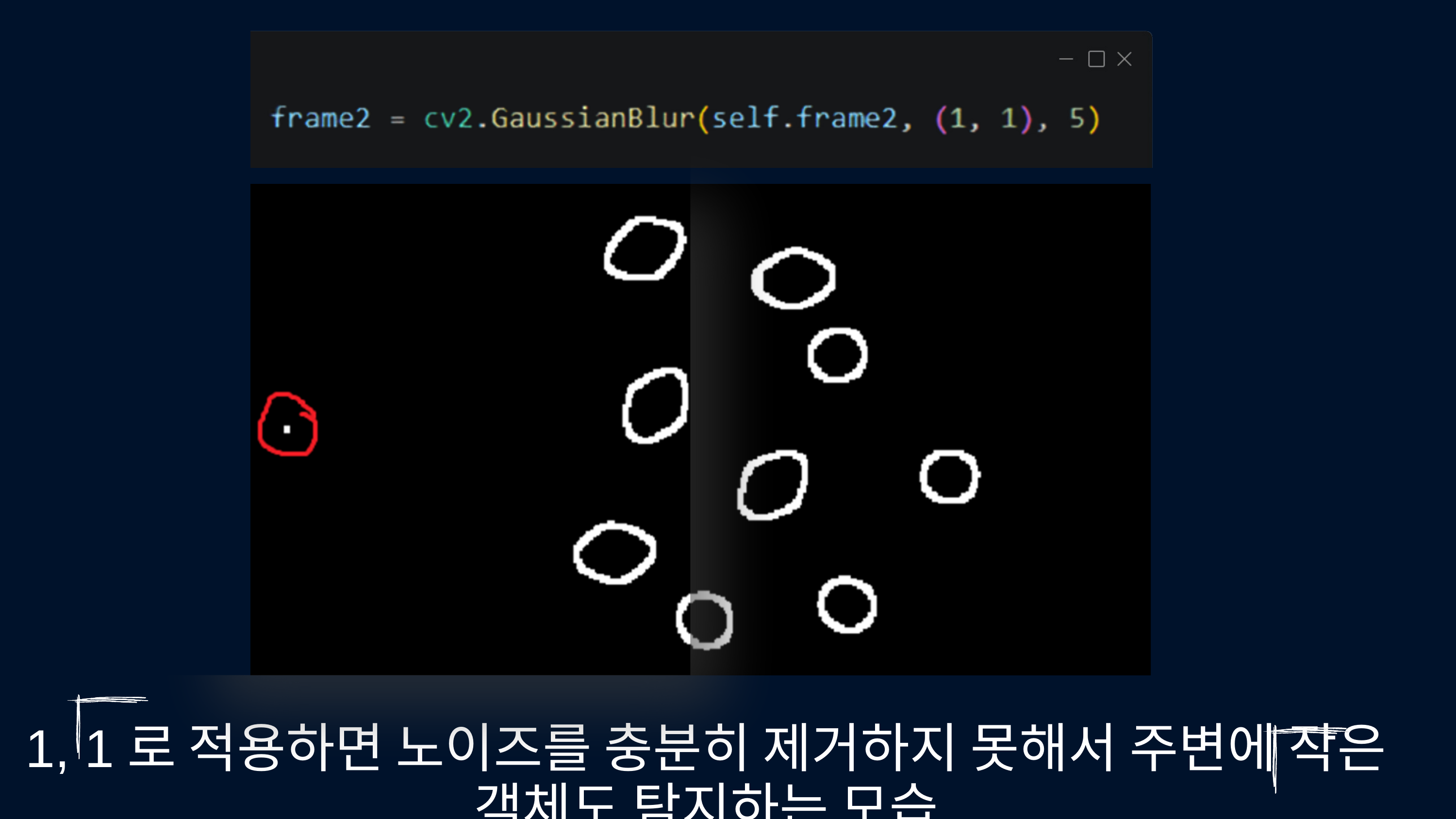

1, 1로 적용하면 노이즈를 충분히 제거하지 못해서 주변에 작은 객체도 탐지하는 모습